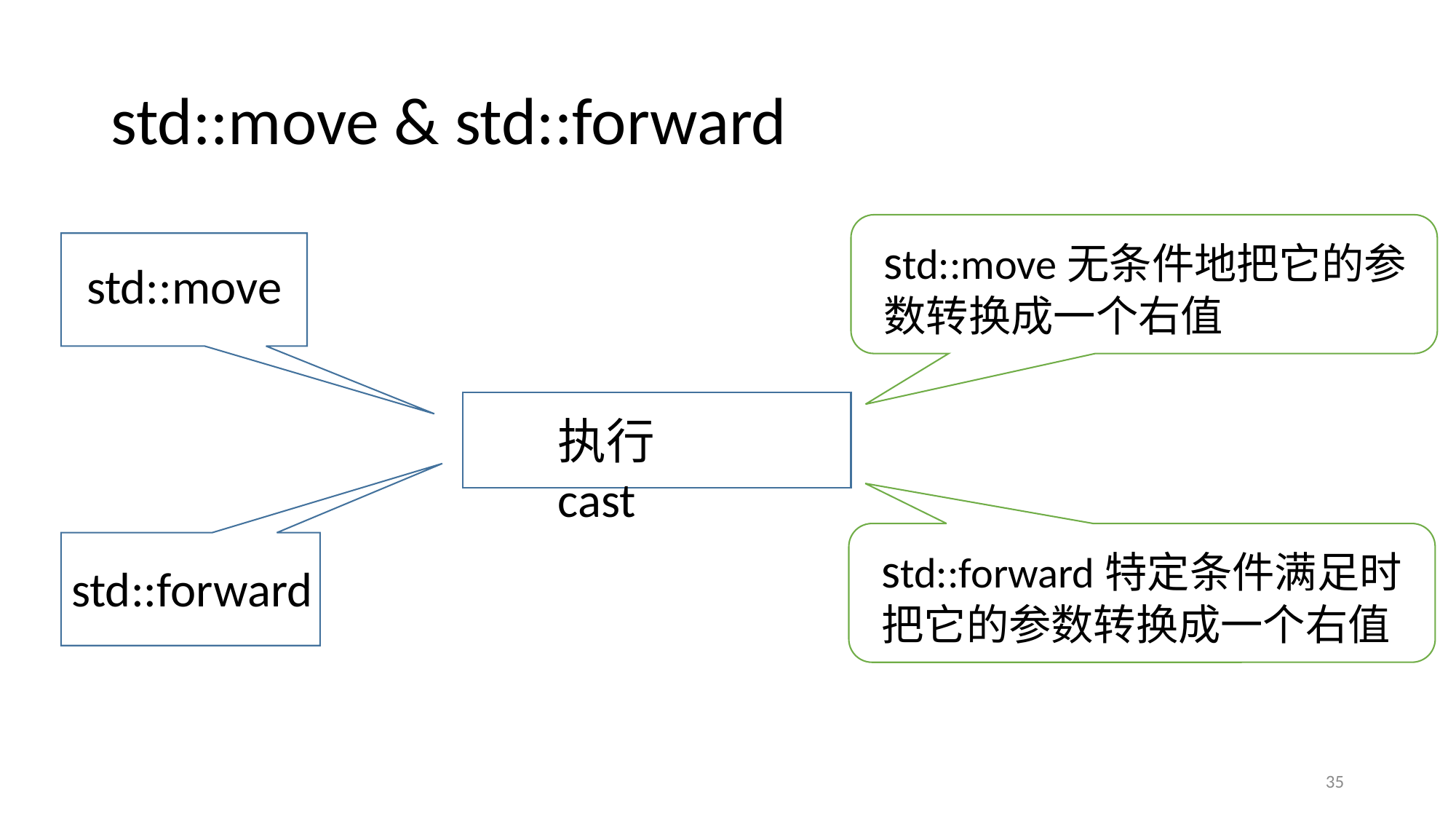

# std::move & std::forward

std::move无条件地把它的参数转换成一个右值

std::move

执行cast

std::forward特定条件满足时把它的参数转换成一个右值
std::forward
35